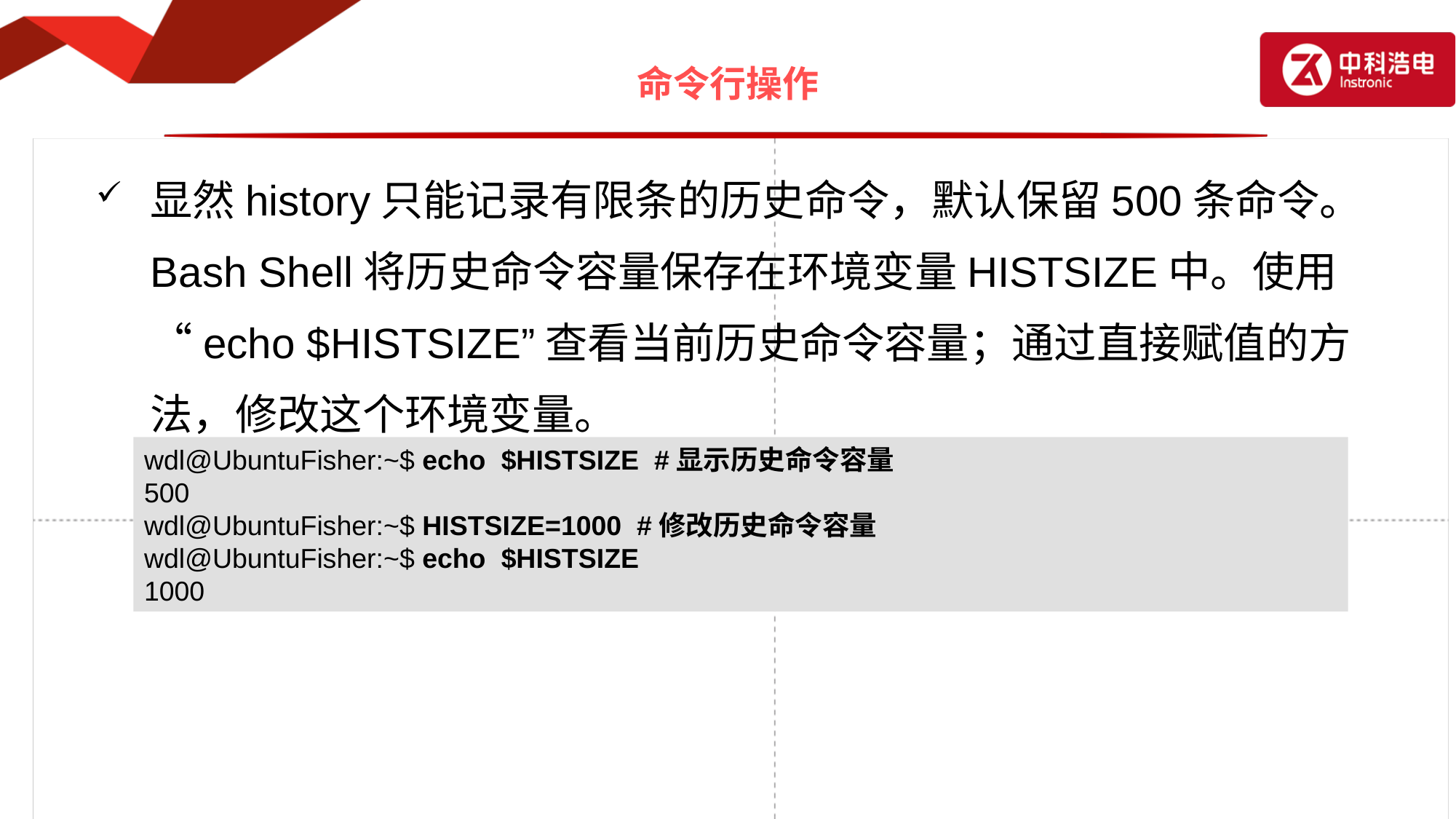

# 命令行操作
显然history只能记录有限条的历史命令，默认保留500条命令。Bash Shell将历史命令容量保存在环境变量HISTSIZE中。使用“echo $HISTSIZE”查看当前历史命令容量；通过直接赋值的方法，修改这个环境变量。
wdl@UbuntuFisher:~$ echo  $HISTSIZE  #显示历史命令容量
500
wdl@UbuntuFisher:~$ HISTSIZE=1000  #修改历史命令容量
wdl@UbuntuFisher:~$ echo  $HISTSIZE
1000